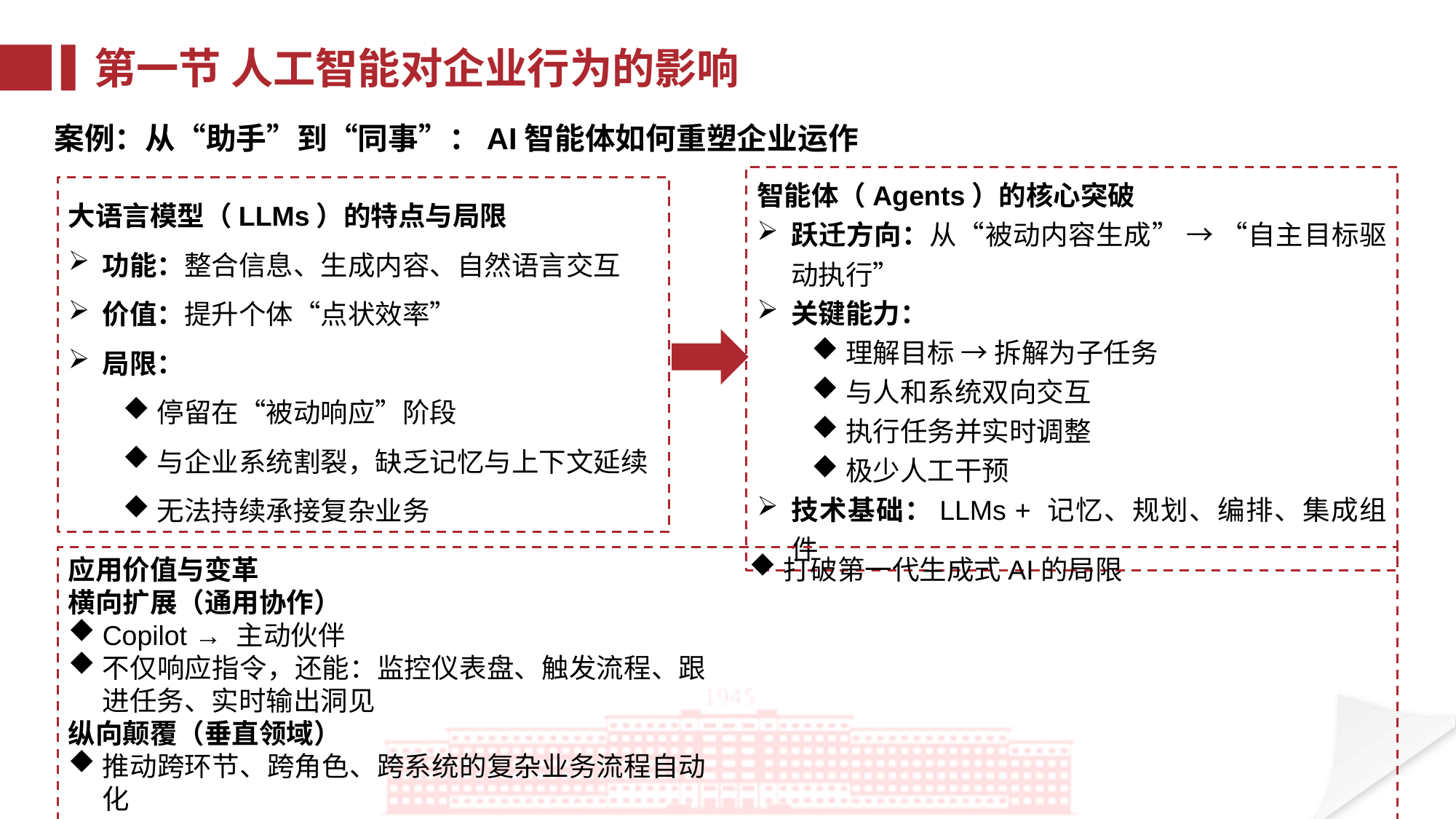

第一节 人工智能对企业行为的影响
案例：从“助手”到“同事”：AI智能体如何重塑企业运作
智能体（Agents）的核心突破
跃迁方向：从“被动内容生成” → “自主目标驱动执行”
关键能力：
理解目标 → 拆解为子任务
与人和系统双向交互
执行任务并实时调整
极少人工干预
技术基础：LLMs + 记忆、规划、编排、集成组件
大语言模型（LLMs）的特点与局限
功能：整合信息、生成内容、自然语言交互
价值：提升个体“点状效率”
局限：
停留在“被动响应”阶段
与企业系统割裂，缺乏记忆与上下文延续
无法持续承接复杂业务

应用价值与变革
横向扩展（通用协作）
Copilot → 主动伙伴
不仅响应指令，还能：监控仪表盘、触发流程、跟进任务、实时输出洞见
纵向颠覆（垂直领域）
推动跨环节、跨角色、跨系统的复杂业务流程自动化
打破第一代生成式AI的局限